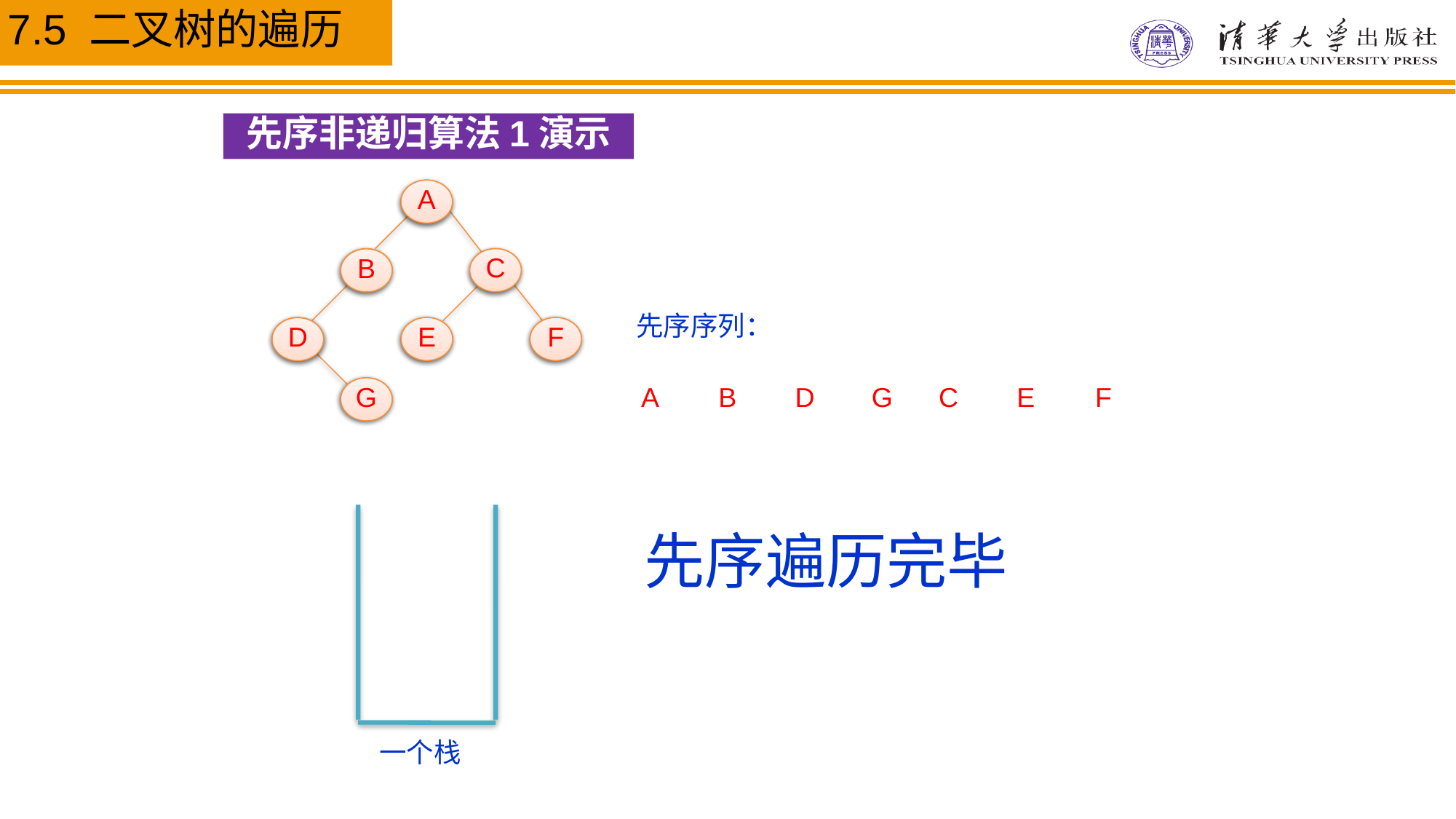

先序非递归算法1演示
A
A

B
C
C
B

先序序列：
D
E
E
F
F
D

G
G
A
B
D
G
C
E
F

先序遍历完毕

一个栈